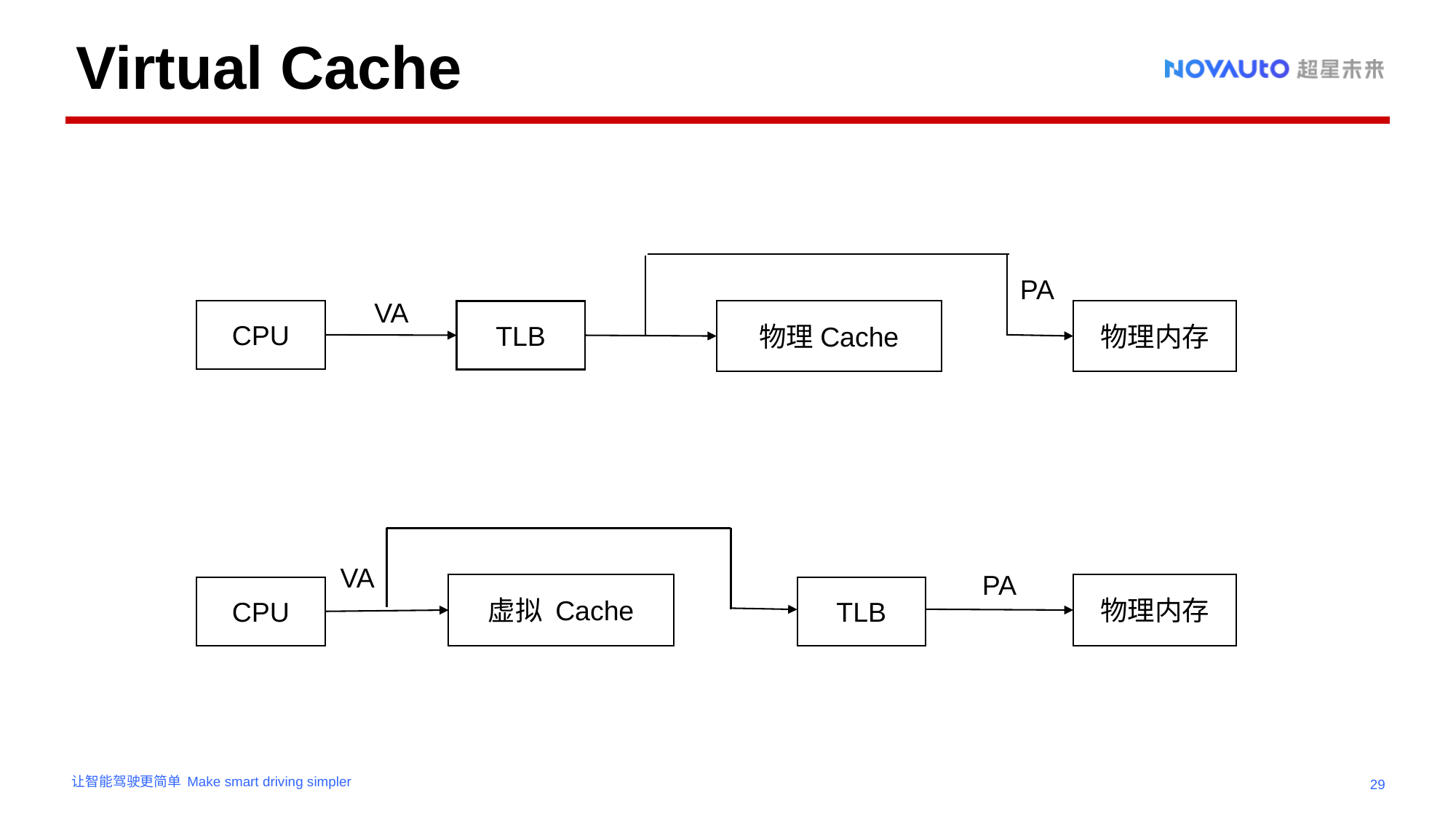

# Virtual Cache
PA
VA
CPU
物理Cache
物理内存
TLB
VA
PA
虚拟 Cache
物理内存
CPU
TLB